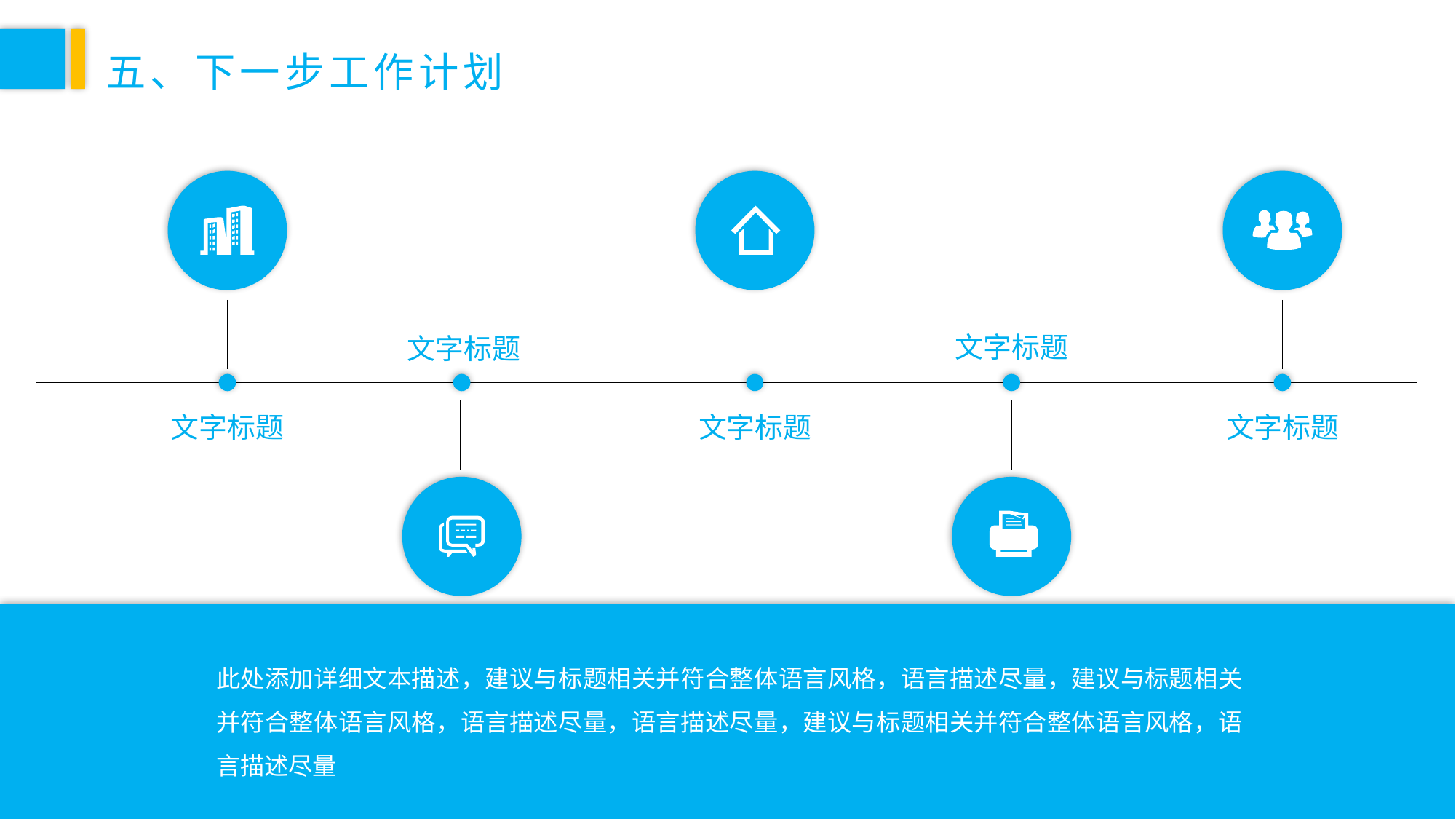

五、下一步工作计划

文字标题
文字标题

文字标题
文字标题
文字标题

此处添加详细文本描述，建议与标题相关并符合整体语言风格，语言描述尽量，建议与标题相关并符合整体语言风格，语言描述尽量，语言描述尽量，建议与标题相关并符合整体语言风格，语言描述尽量